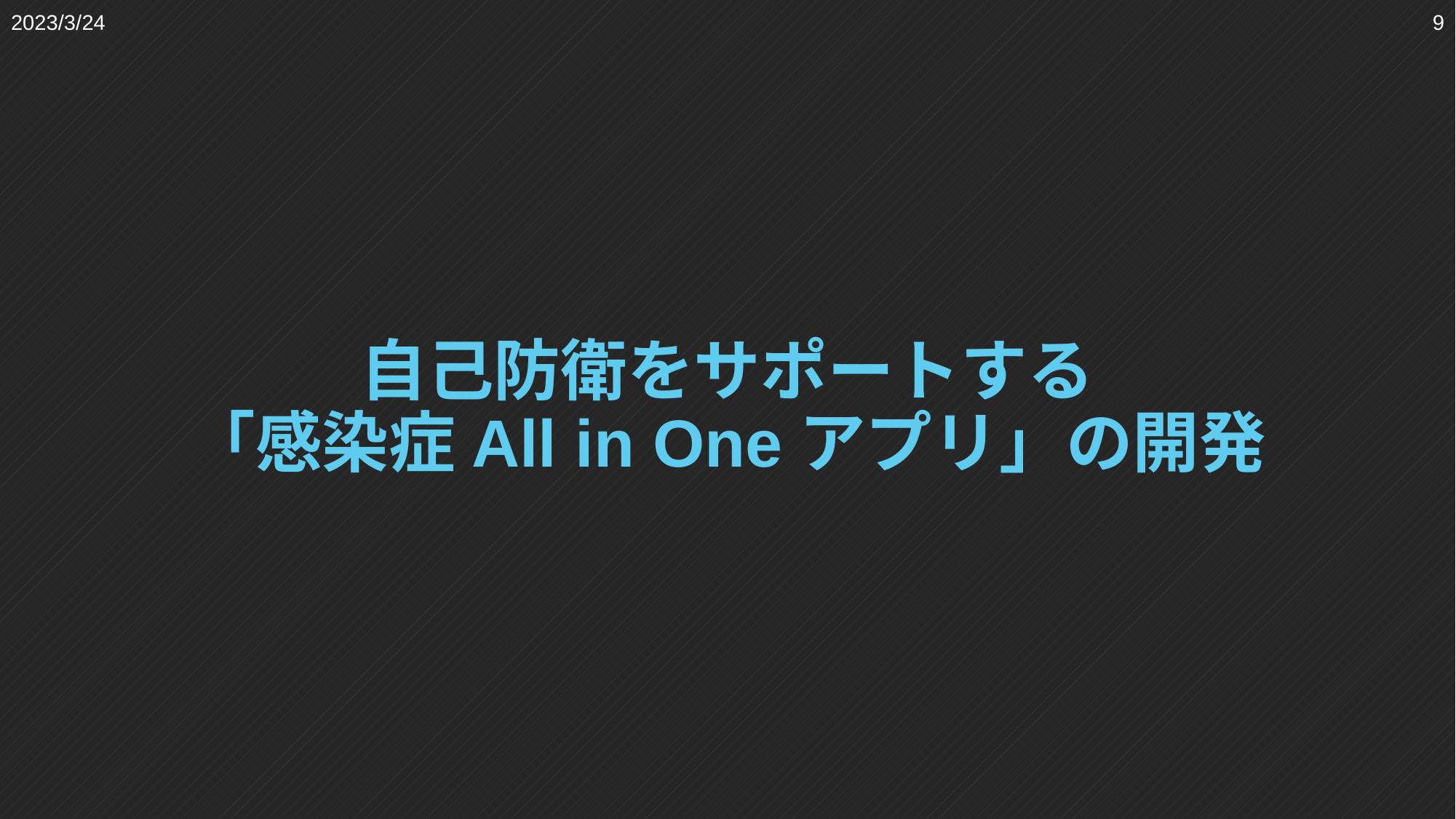

2023/3/24
9
# 自己防衛をサポートする 「感染症All in Oneアプリ」の開発